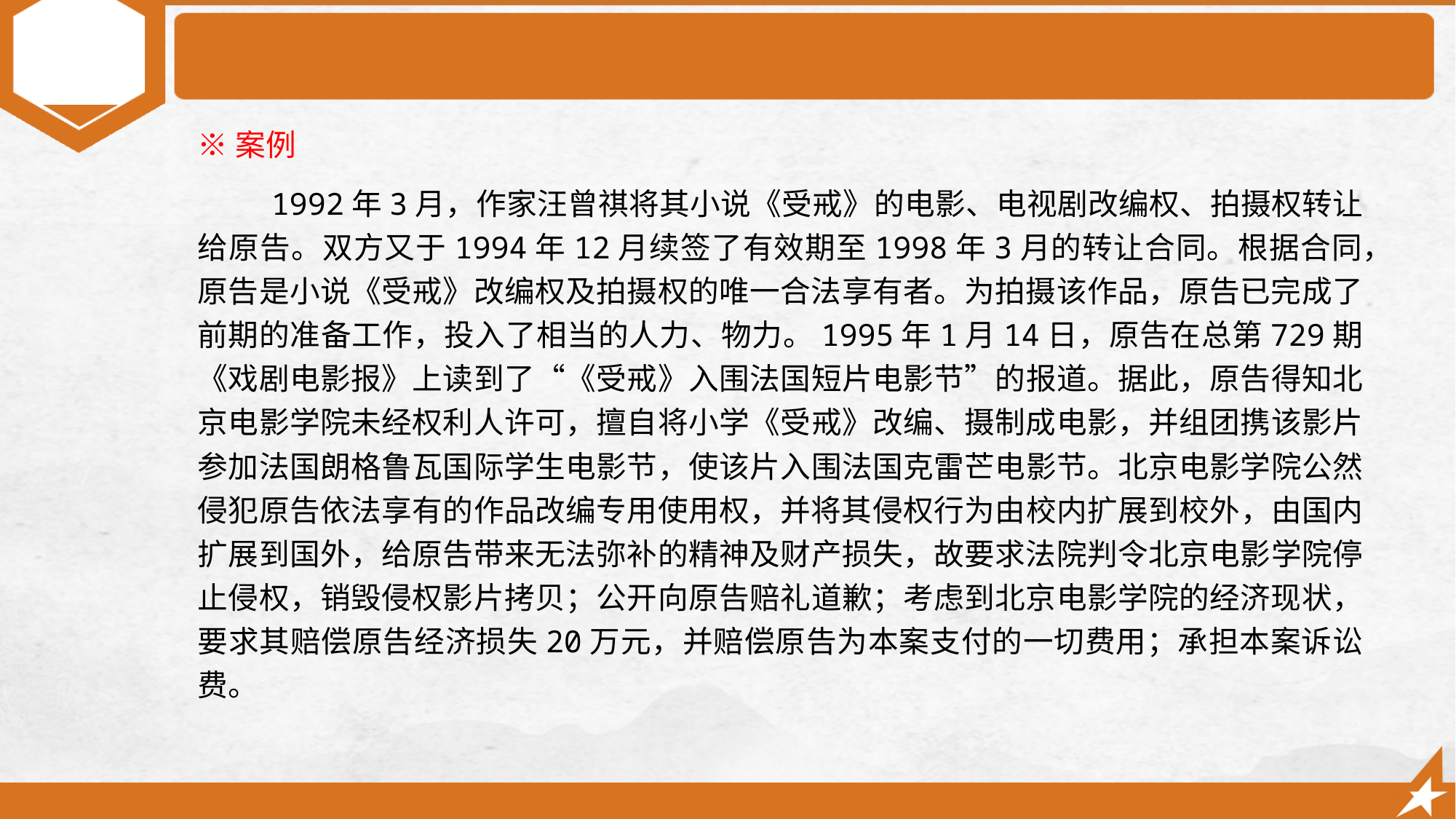

※案例
    1992年3月，作家汪曾祺将其小说《受戒》的电影、电视剧改编权、拍摄权转让给原告。双方又于1994年12月续签了有效期至1998年3月的转让合同。根据合同，原告是小说《受戒》改编权及拍摄权的唯一合法享有者。为拍摄该作品，原告已完成了前期的准备工作，投入了相当的人力、物力。1995年1月14日，原告在总第729期《戏剧电影报》上读到了“《受戒》入围法国短片电影节”的报道。据此，原告得知北京电影学院未经权利人许可，擅自将小学《受戒》改编、摄制成电影，并组团携该影片参加法国朗格鲁瓦国际学生电影节，使该片入围法国克雷芒电影节。北京电影学院公然侵犯原告依法享有的作品改编专用使用权，并将其侵权行为由校内扩展到校外，由国内扩展到国外，给原告带来无法弥补的精神及财产损失，故要求法院判令北京电影学院停止侵权，销毁侵权影片拷贝；公开向原告赔礼道歉；考虑到北京电影学院的经济现状，要求其赔偿原告经济损失20万元，并赔偿原告为本案支付的一切费用；承担本案诉讼费。